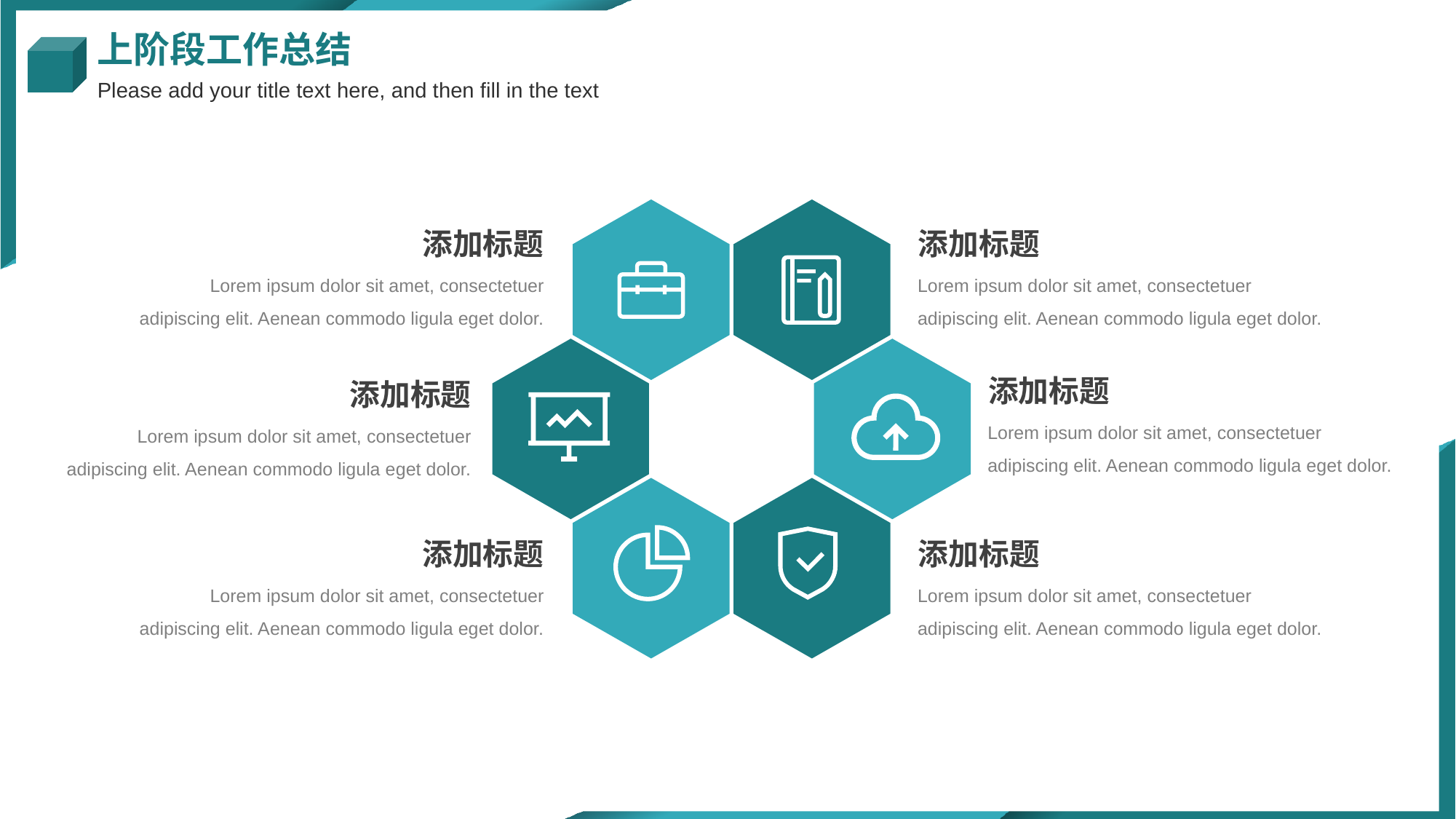

上阶段工作总结
Please add your title text here, and then fill in the text

添加标题
添加标题

Lorem ipsum dolor sit amet, consectetuer adipiscing elit. Aenean commodo ligula eget dolor.
Lorem ipsum dolor sit amet, consectetuer adipiscing elit. Aenean commodo ligula eget dolor.

添加标题
添加标题

Lorem ipsum dolor sit amet, consectetuer adipiscing elit. Aenean commodo ligula eget dolor.
Lorem ipsum dolor sit amet, consectetuer adipiscing elit. Aenean commodo ligula eget dolor.

添加标题
添加标题
Lorem ipsum dolor sit amet, consectetuer adipiscing elit. Aenean commodo ligula eget dolor.
Lorem ipsum dolor sit amet, consectetuer adipiscing elit. Aenean commodo ligula eget dolor.